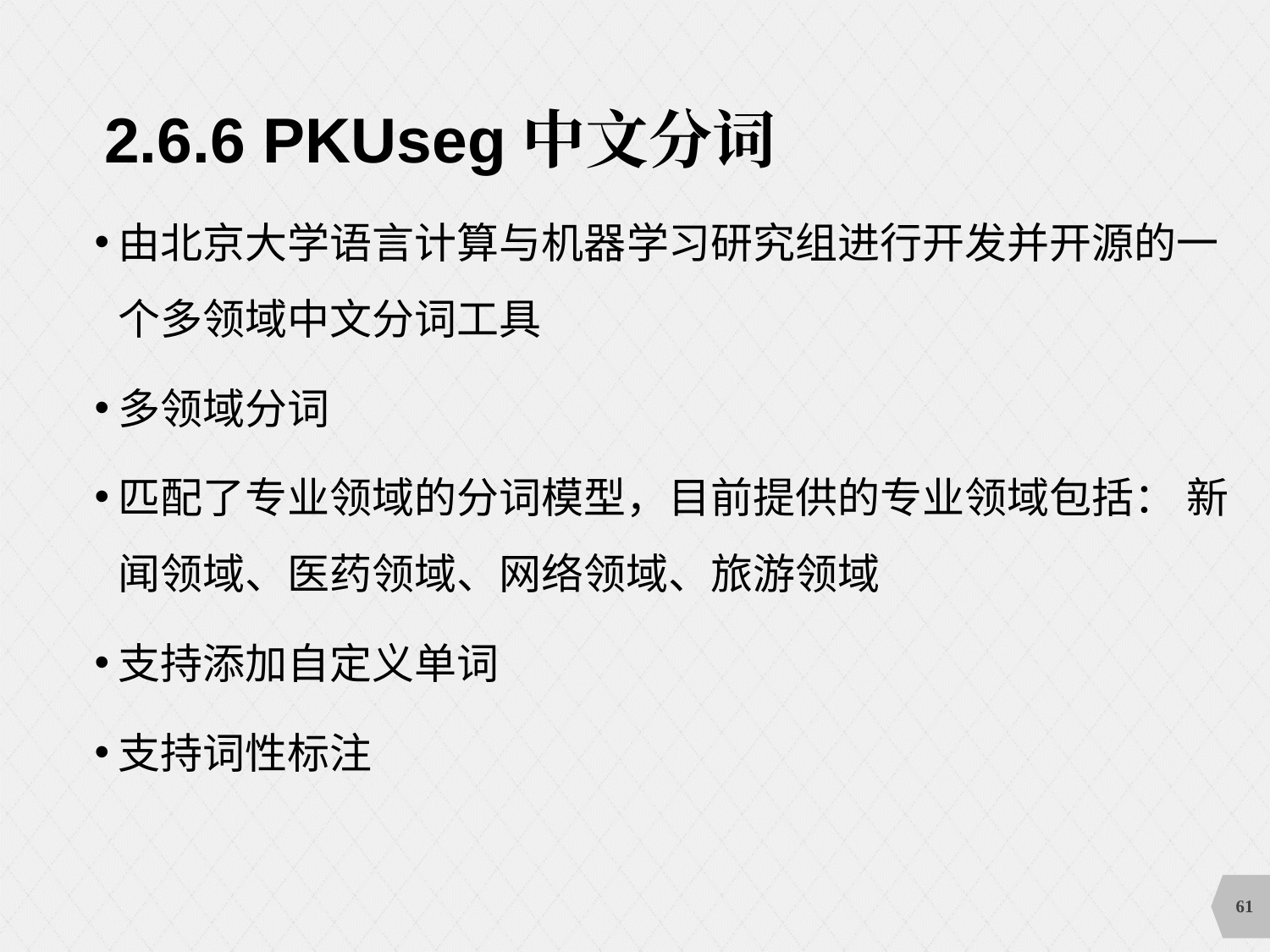

2.6.6 PKUseg中文分词
由北京大学语言计算与机器学习研究组进行开发并开源的一个多领域中文分词工具
多领域分词
匹配了专业领域的分词模型，目前提供的专业领域包括： 新闻领域、医药领域、网络领域、旅游领域
支持添加自定义单词
支持词性标注
61